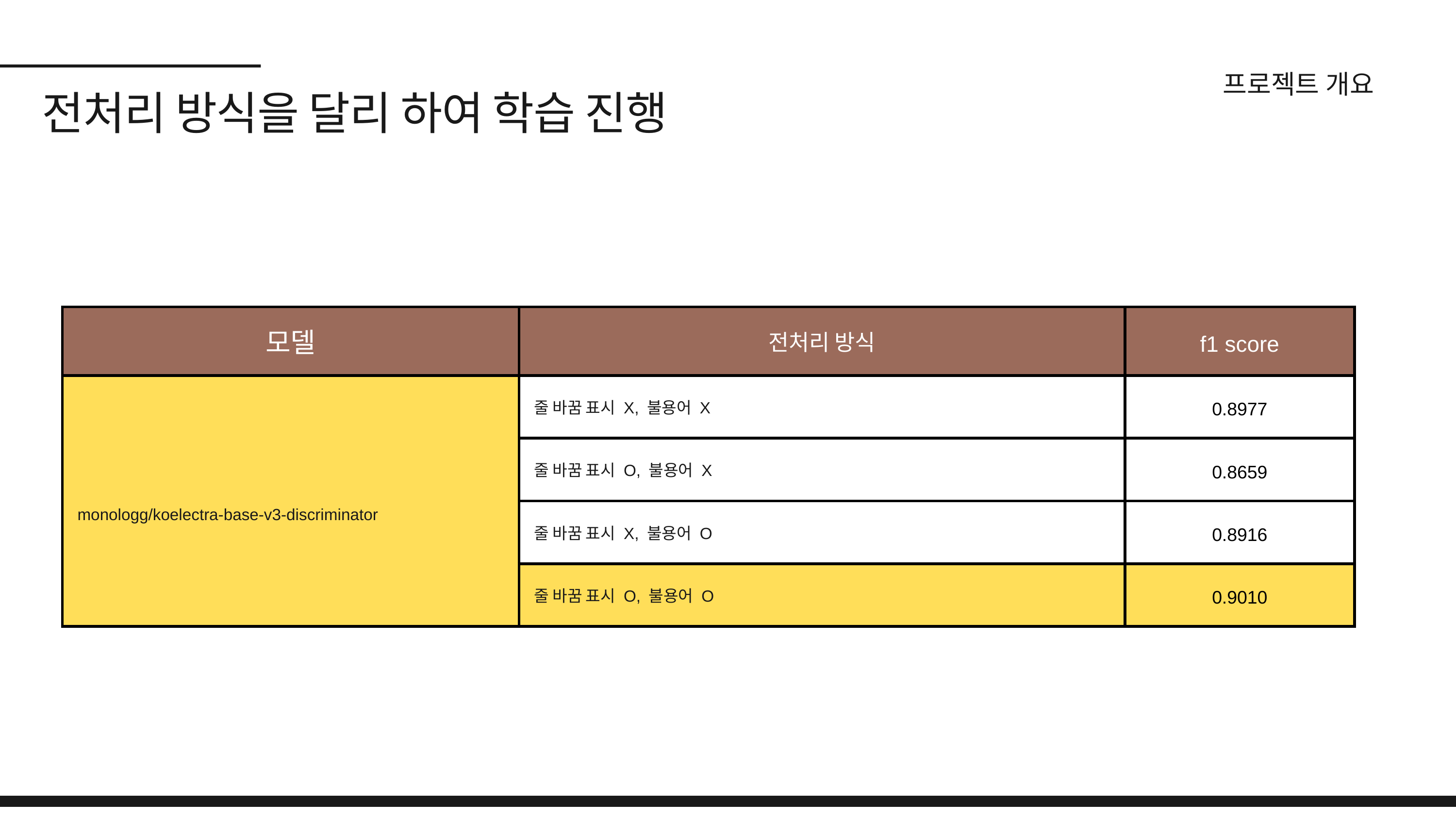

프로젝트 개요

전처리 방식을 달리 하여 학습 진행
| 모델 | 전처리 방식 | f1 score |
| --- | --- | --- |
| monologg/koelectra-base-v3-discriminator | 줄 바꿈 표시 X, 불용어 X | 0.8977 |
| monologg/koelectra-base-v3-discriminator | 줄 바꿈 표시 O, 불용어 X | 0.8659 |
| monologg/koelectra-base-v3-discriminator | 줄 바꿈 표시 X, 불용어 O | 0.8916 |
| monologg/koelectra-base-v3-discriminator | 줄 바꿈 표시 O, 불용어 O | 0.9010 |